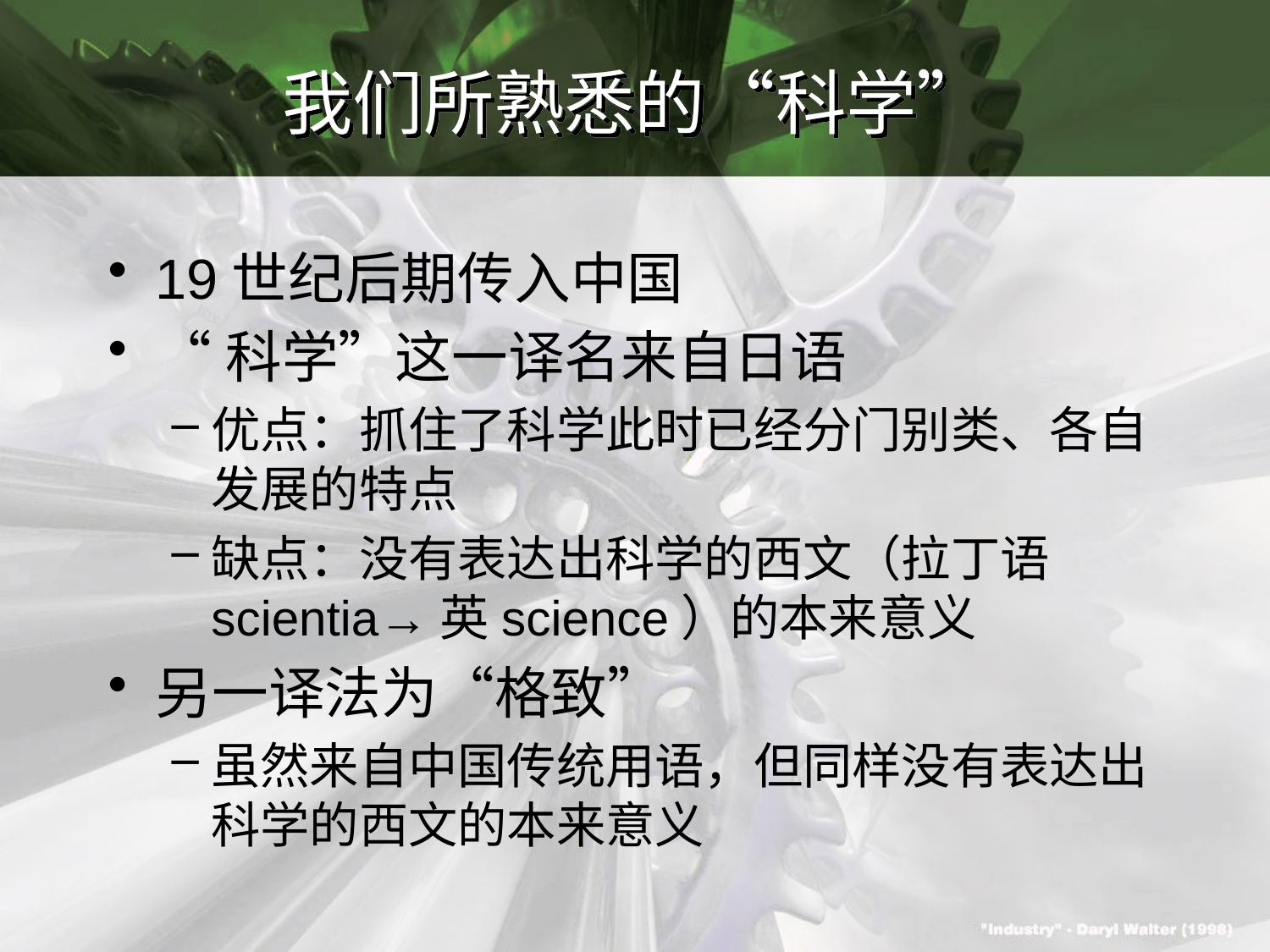

# 我们所熟悉的“科学”
19世纪后期传入中国
“科学”这一译名来自日语
优点：抓住了科学此时已经分门别类、各自发展的特点
缺点：没有表达出科学的西文（拉丁语scientia→英science）的本来意义
另一译法为“格致”
虽然来自中国传统用语，但同样没有表达出科学的西文的本来意义